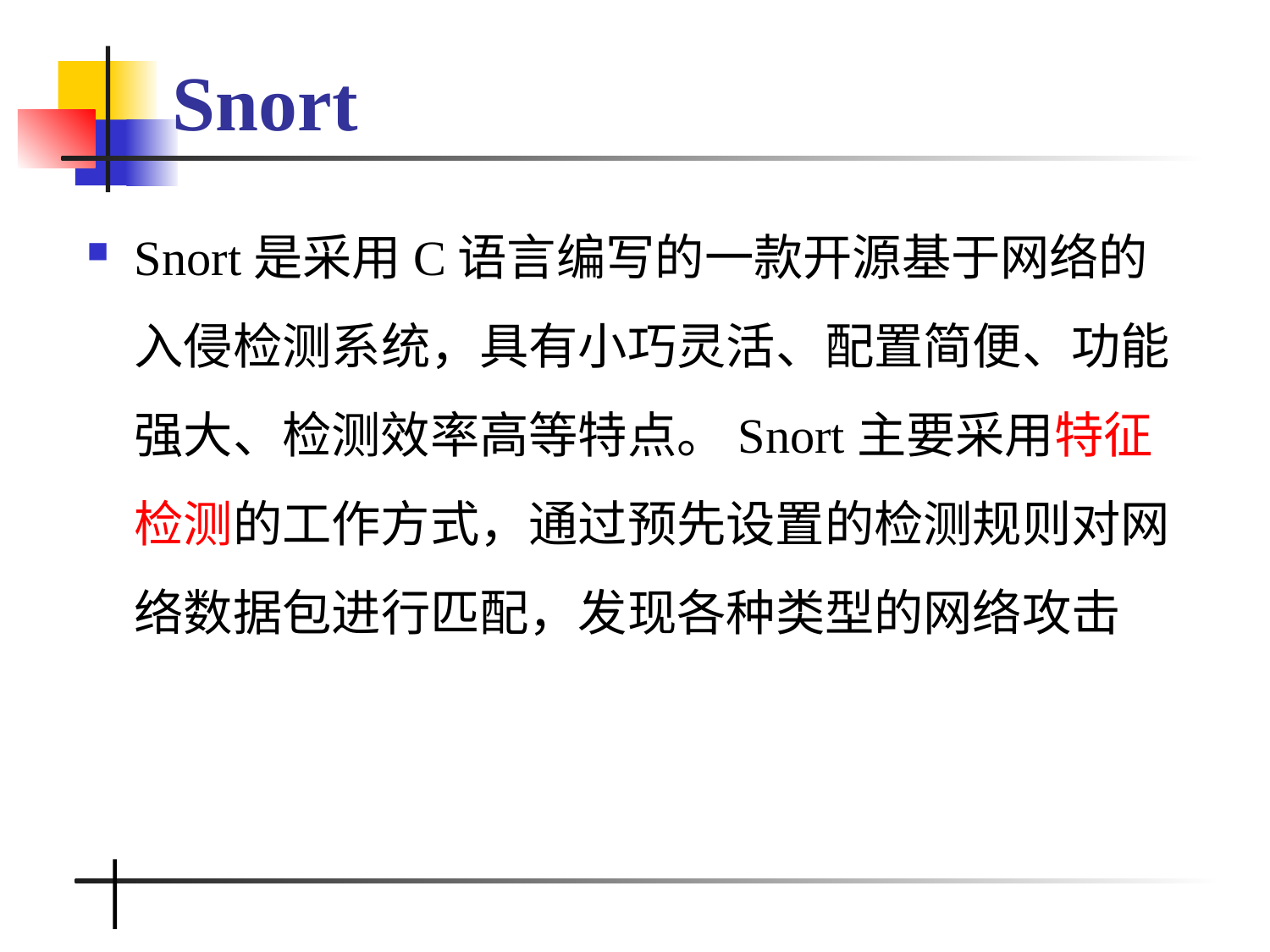

# Snort
Snort是采用C语言编写的一款开源基于网络的入侵检测系统，具有小巧灵活、配置简便、功能强大、检测效率高等特点。Snort主要采用特征检测的工作方式，通过预先设置的检测规则对网络数据包进行匹配，发现各种类型的网络攻击